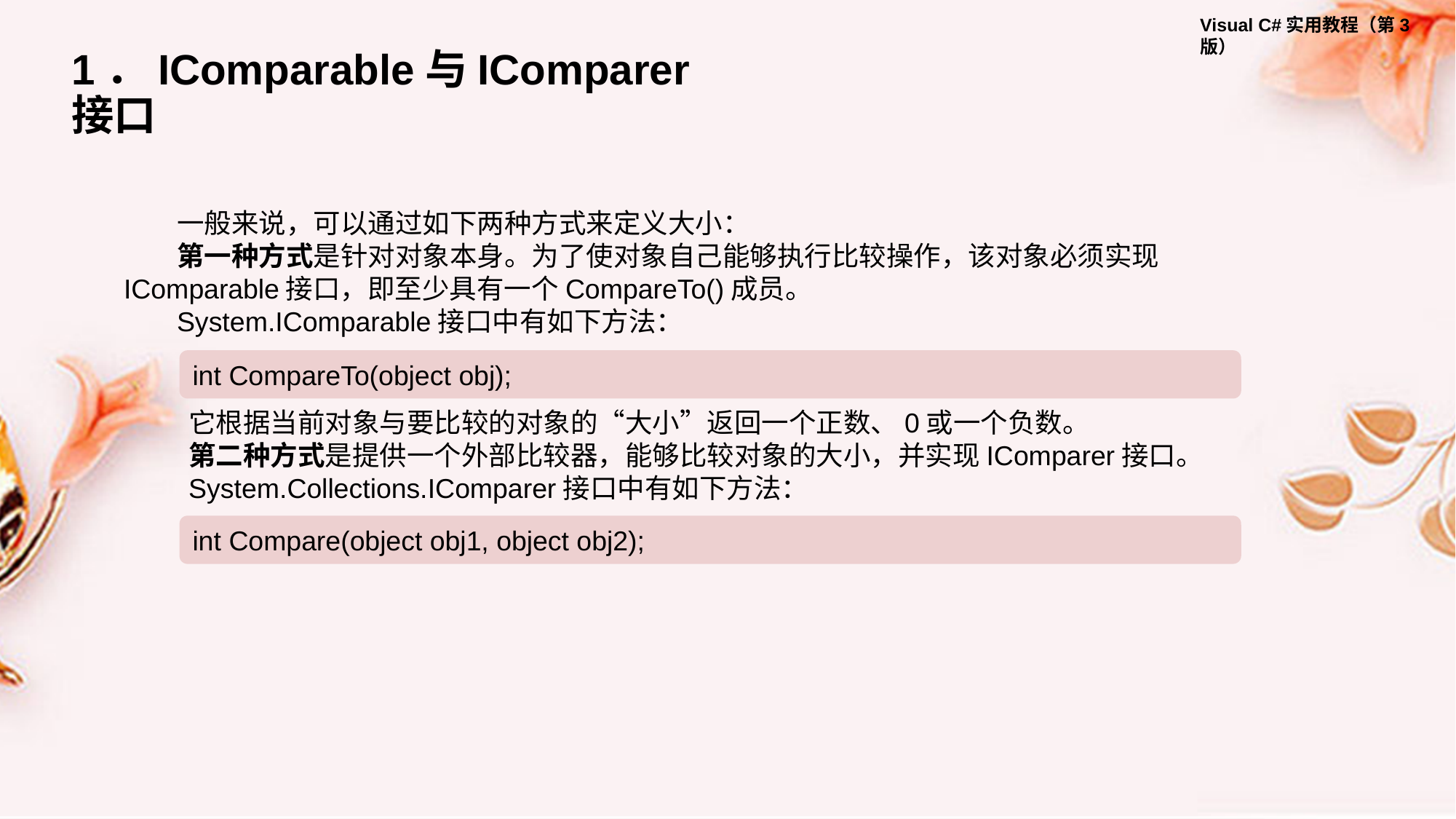

1．IComparable与IComparer接口
一般来说，可以通过如下两种方式来定义大小：
第一种方式是针对对象本身。为了使对象自己能够执行比较操作，该对象必须实现IComparable接口，即至少具有一个CompareTo()成员。
System.IComparable接口中有如下方法：
int CompareTo(object obj);
它根据当前对象与要比较的对象的“大小”返回一个正数、0或一个负数。
第二种方式是提供一个外部比较器，能够比较对象的大小，并实现IComparer接口。
System.Collections.IComparer接口中有如下方法：
int Compare(object obj1, object obj2);